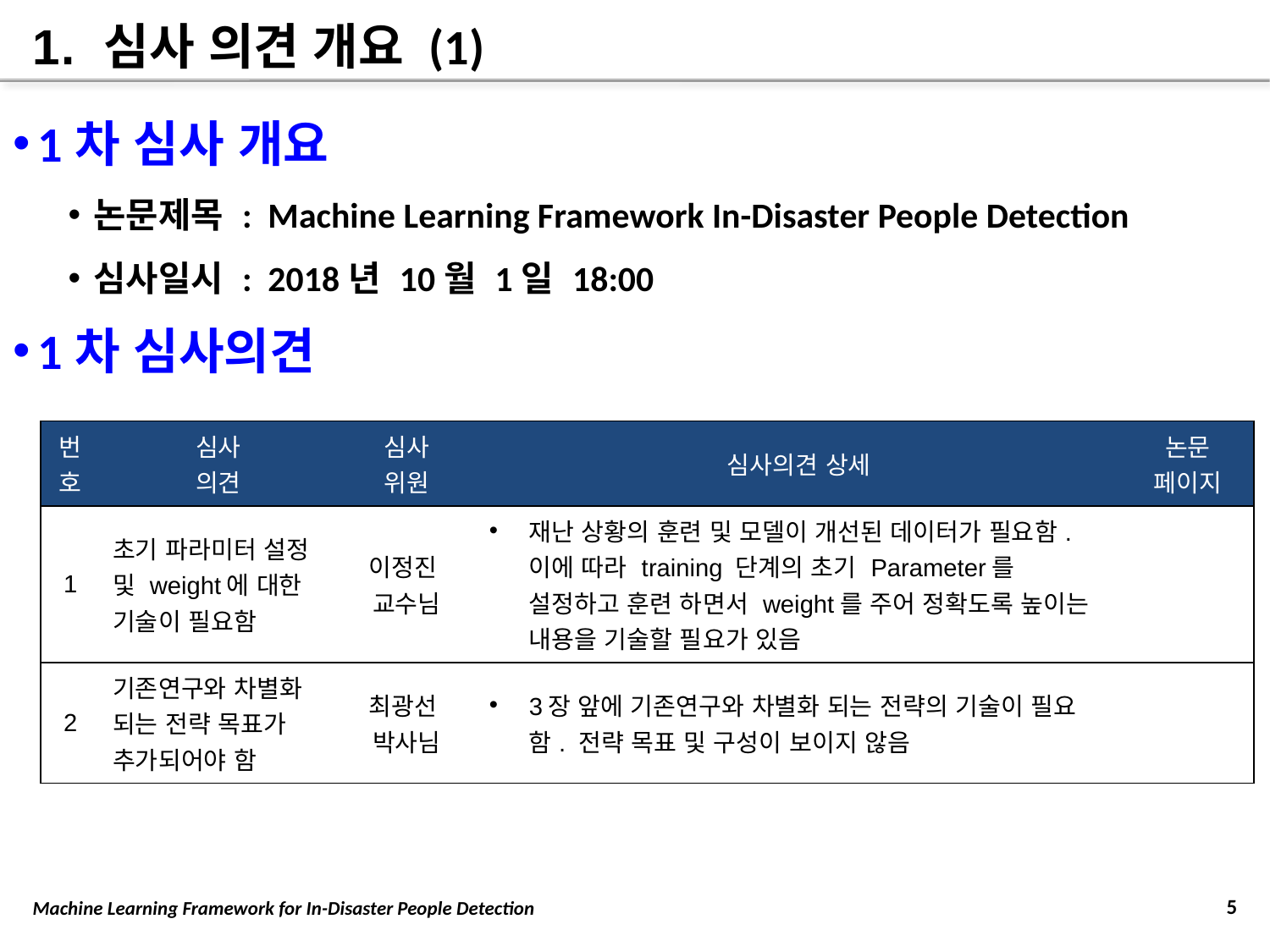

# 심사 의견 개요 (1)
1차 심사 개요
논문제목 :  Machine Learning Framework In-Disaster People Detection
심사일시 :  2018년 10월 1일 18:00
1차 심사의견

| 번호 | 심사 의견 | 심사 위원 | 심사의견 상세 | 논문 페이지 |
| --- | --- | --- | --- | --- |
| 1 | 초기 파라미터 설정 및 weight에 대한 기술이 필요함 | 이정진 교수님 | 재난 상황의 훈련 및 모델이 개선된 데이터가 필요함. 이에 따라 training 단계의 초기 Parameter를 설정하고 훈련 하면서 weight를 주어 정확도록 높이는 내용을 기술할 필요가 있음 |  |
| 2 | 기존연구와 차별화 되는 전략 목표가 추가되어야 함 | 최광선 박사님 | 3장 앞에 기존연구와 차별화 되는 전략의 기술이 필요함. 전략 목표 및 구성이 보이지 않음 |  |
5
Machine Learning Framework for In-Disaster People Detection